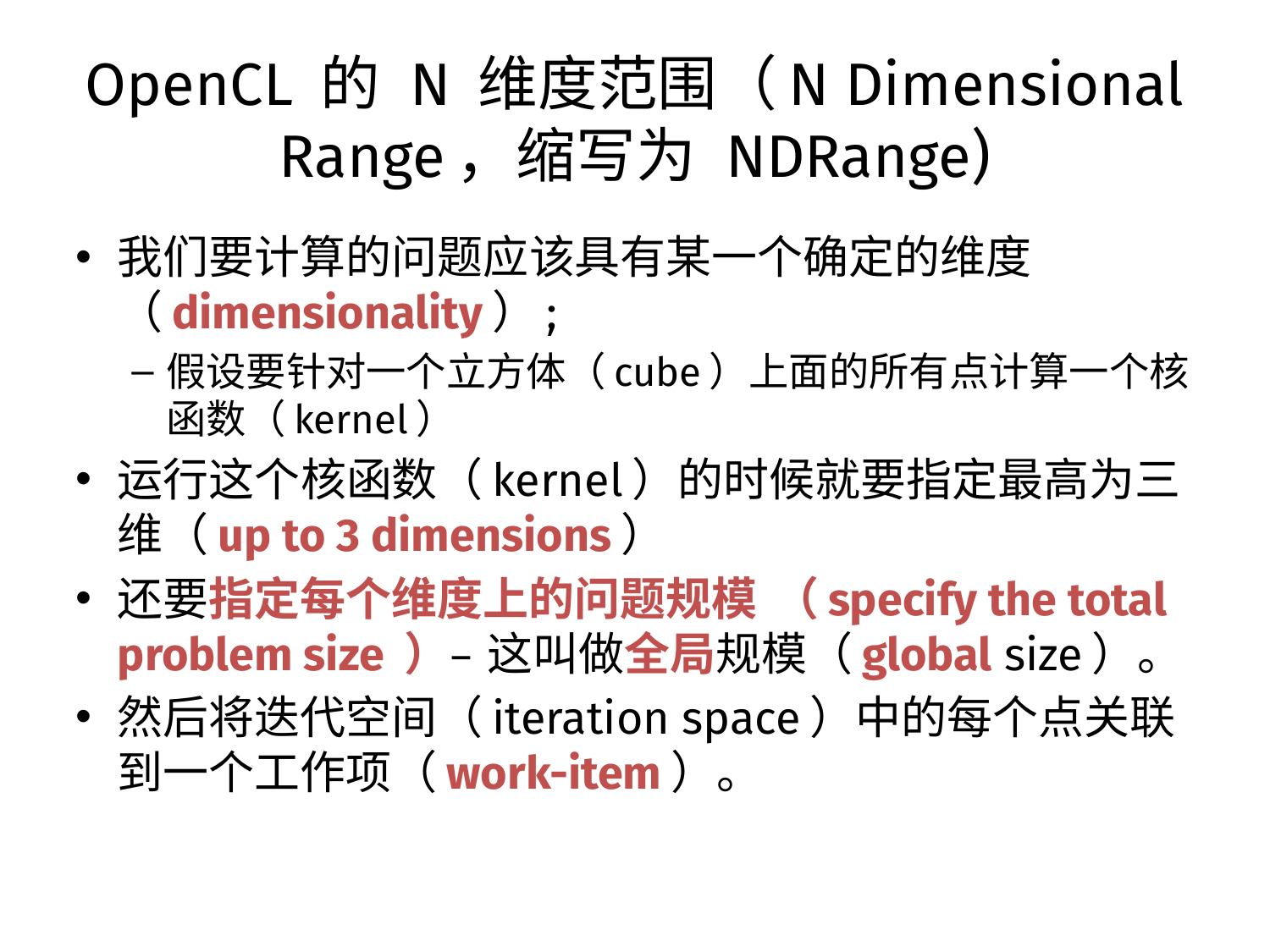

OpenCL 的 N 维度范围（N Dimensional Range，缩写为 NDRange)
我们要计算的问题应该具有某一个确定的维度（dimensionality）;
假设要针对一个立方体（cube）上面的所有点计算一个核函数（kernel）
运行这个核函数（kernel）的时候就要指定最高为三维（up to 3 dimensions）
还要指定每个维度上的问题规模 （specify the total problem size ）– 这叫做全局规模（global size）。
然后将迭代空间（iteration space）中的每个点关联到一个工作项（work-item）。